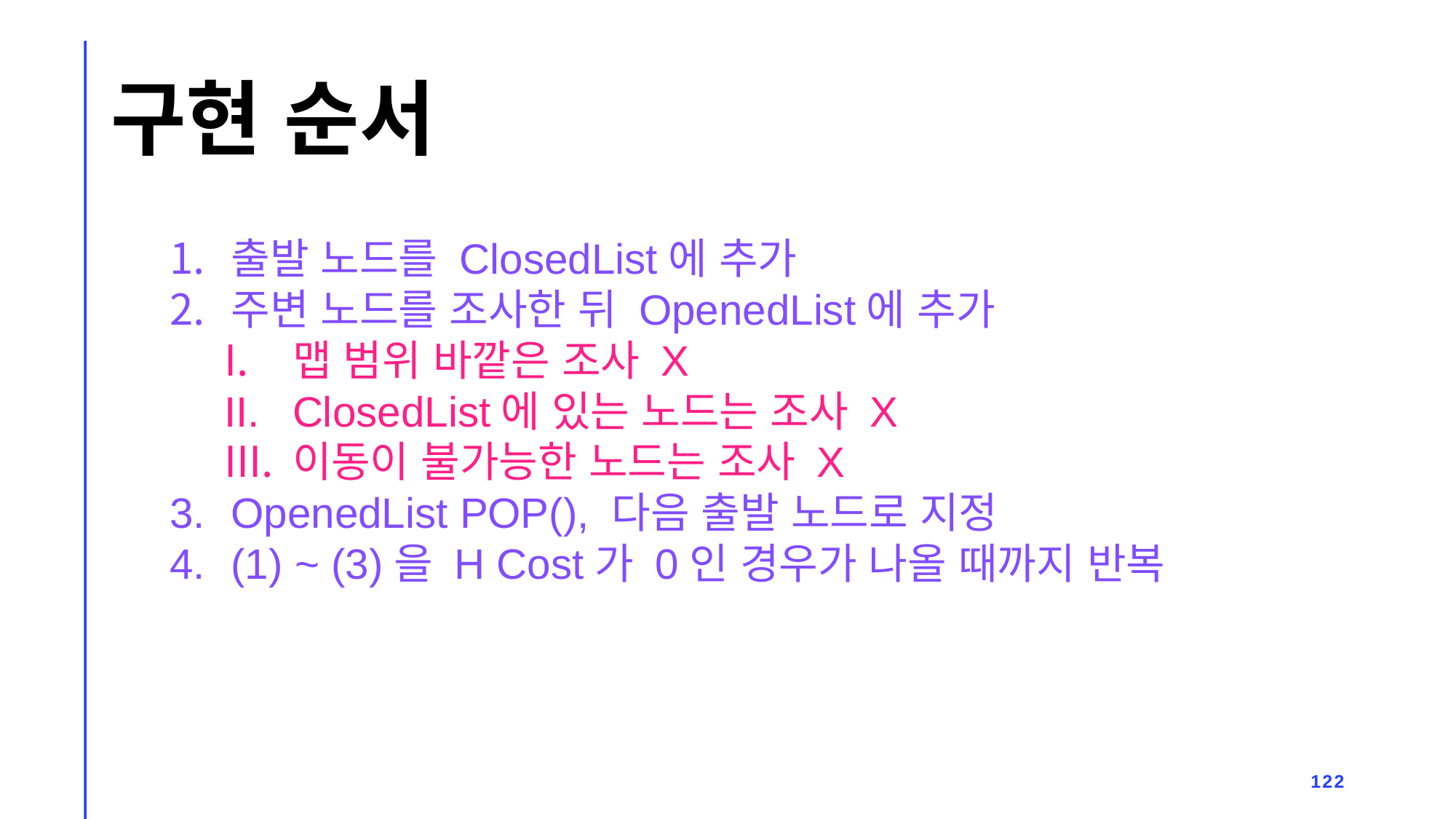

# 구현 순서
출발 노드를 ClosedList에 추가
주변 노드를 조사한 뒤 OpenedList에 추가
맵 범위 바깥은 조사 X
ClosedList에 있는 노드는 조사 X
이동이 불가능한 노드는 조사 X
OpenedList POP(), 다음 출발 노드로 지정
(1) ~ (3)을 H Cost가 0인 경우가 나올 때까지 반복
122